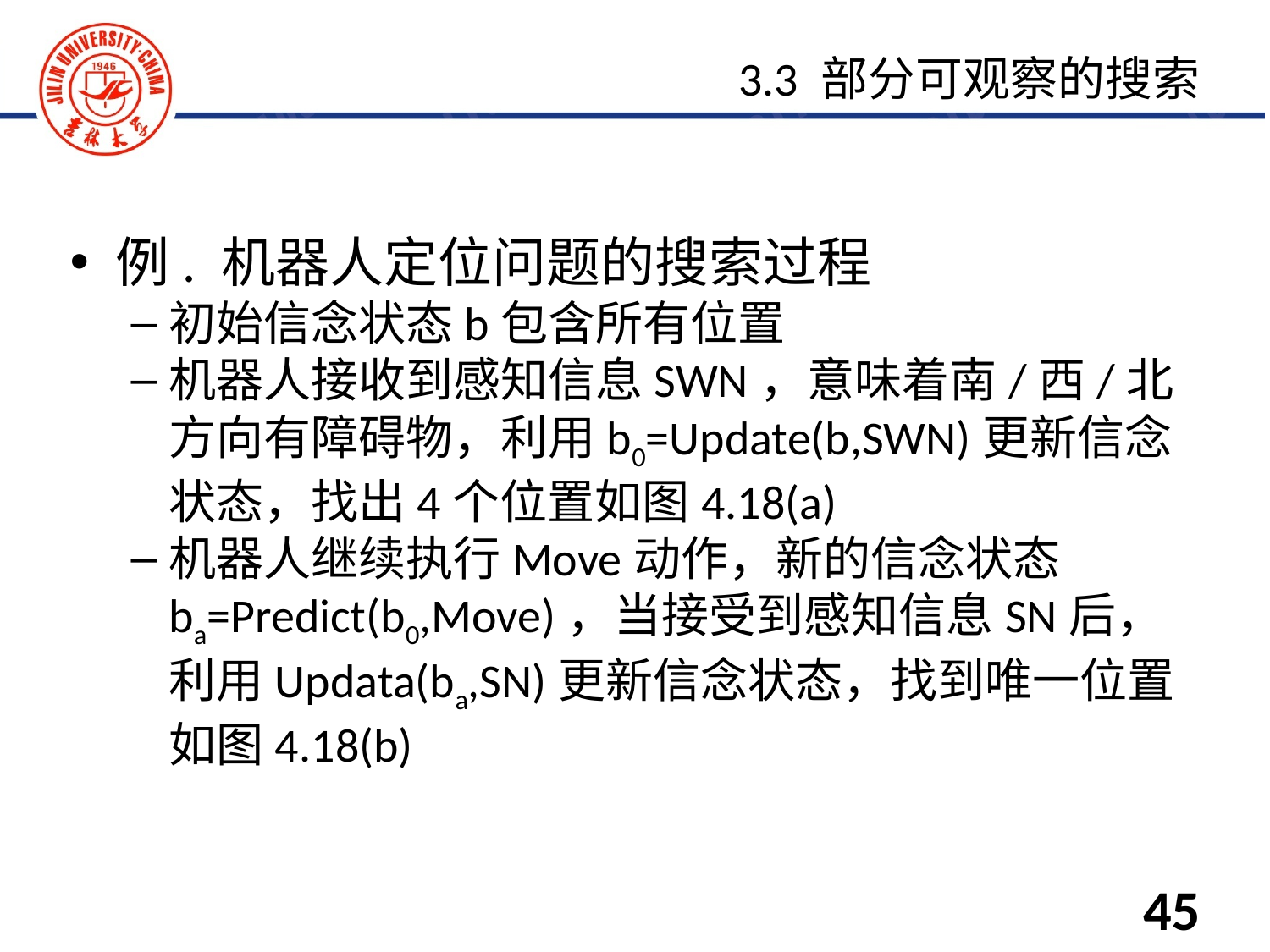

例. 机器人定位问题的搜索过程
初始信念状态b包含所有位置
机器人接收到感知信息SWN，意味着南/西/北方向有障碍物，利用b0=Update(b,SWN)更新信念状态，找出4个位置如图4.18(a)
机器人继续执行Move动作，新的信念状态ba=Predict(b0,Move)，当接受到感知信息SN后，利用Updata(ba,SN)更新信念状态，找到唯一位置如图4.18(b)
3.3 部分可观察的搜索
45